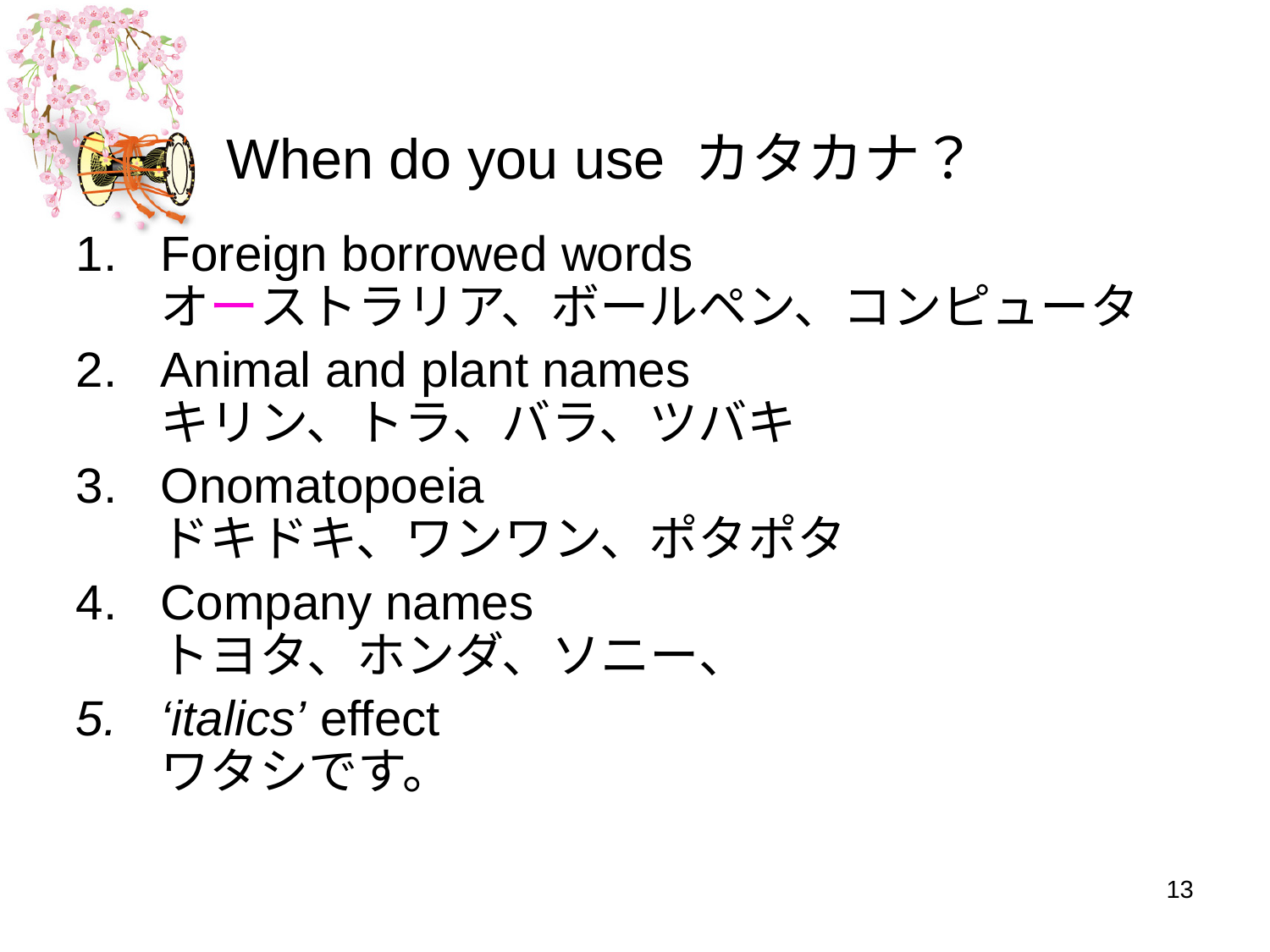

# When do you use カタカナ？
Foreign borrowed words
オーストラリア、ボールペン、コンピュータ
Animal and plant names
キリン、トラ、バラ、ツバキ
Onomatopoeia
ドキドキ、ワンワン、ポタポタ
Company names
トヨタ、ホンダ、ソニー、
‘italics’ effect
ワタシです。
13